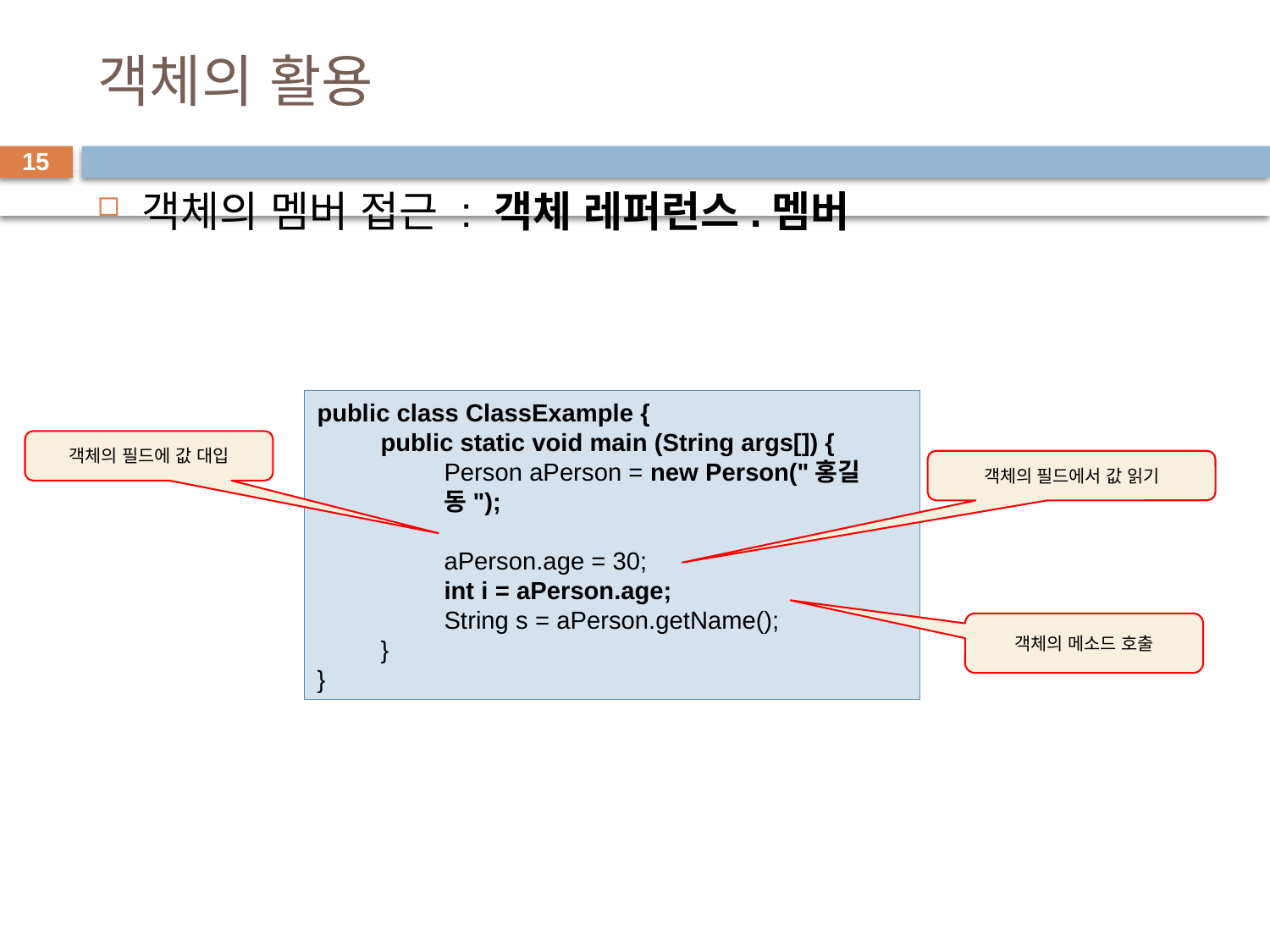

# 객체의 활용
15
객체의 멤버 접근 : 객체 레퍼런스.멤버

public class ClassExample {
public static void main (String args[]) {
Person aPerson = new Person("홍길동");

aPerson.age = 30;
int i = aPerson.age;
String s = aPerson.getName();
}
}
객체의 필드에 값 대입
객체의 필드에서 값 읽기
객체의 메소드 호출